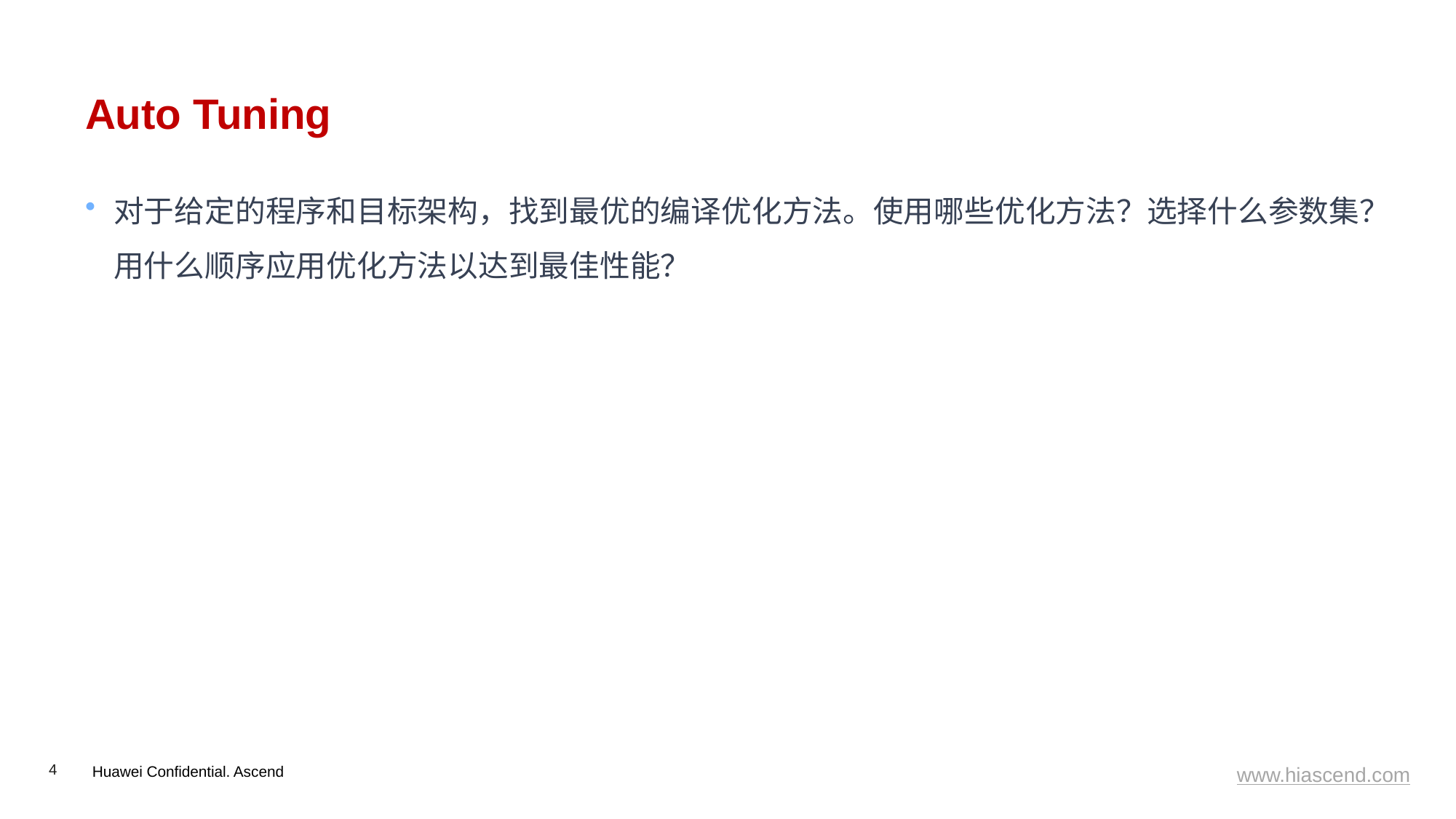

# Auto Tuning
对于给定的程序和目标架构，找到最优的编译优化方法。使用哪些优化方法？选择什么参数集？用什么顺序应用优化方法以达到最佳性能？